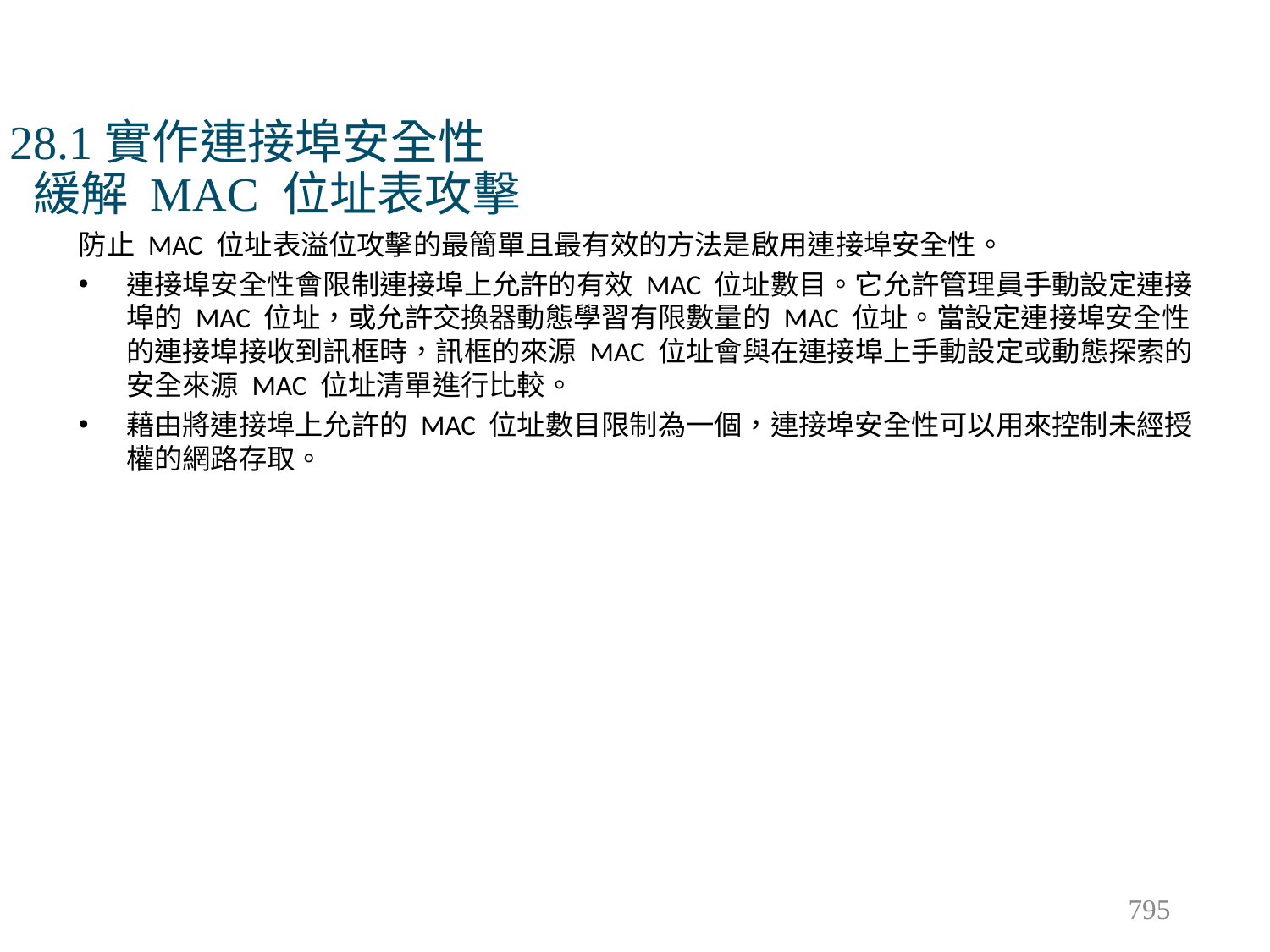

# 28.1實作連接埠安全性 緩解 MAC 位址表攻擊
防止 MAC 位址表溢位攻擊的最簡單且最有效的方法是啟用連接埠安全性。
連接埠安全性會限制連接埠上允許的有效 MAC 位址數目。它允許管理員手動設定連接埠的 MAC 位址，或允許交換器動態學習有限數量的 MAC 位址。當設定連接埠安全性的連接埠接收到訊框時，訊框的來源 MAC 位址會與在連接埠上手動設定或動態探索的安全來源 MAC 位址清單進行比較。
藉由將連接埠上允許的 MAC 位址數目限制為一個，連接埠安全性可以用來控制未經授權的網路存取。

795